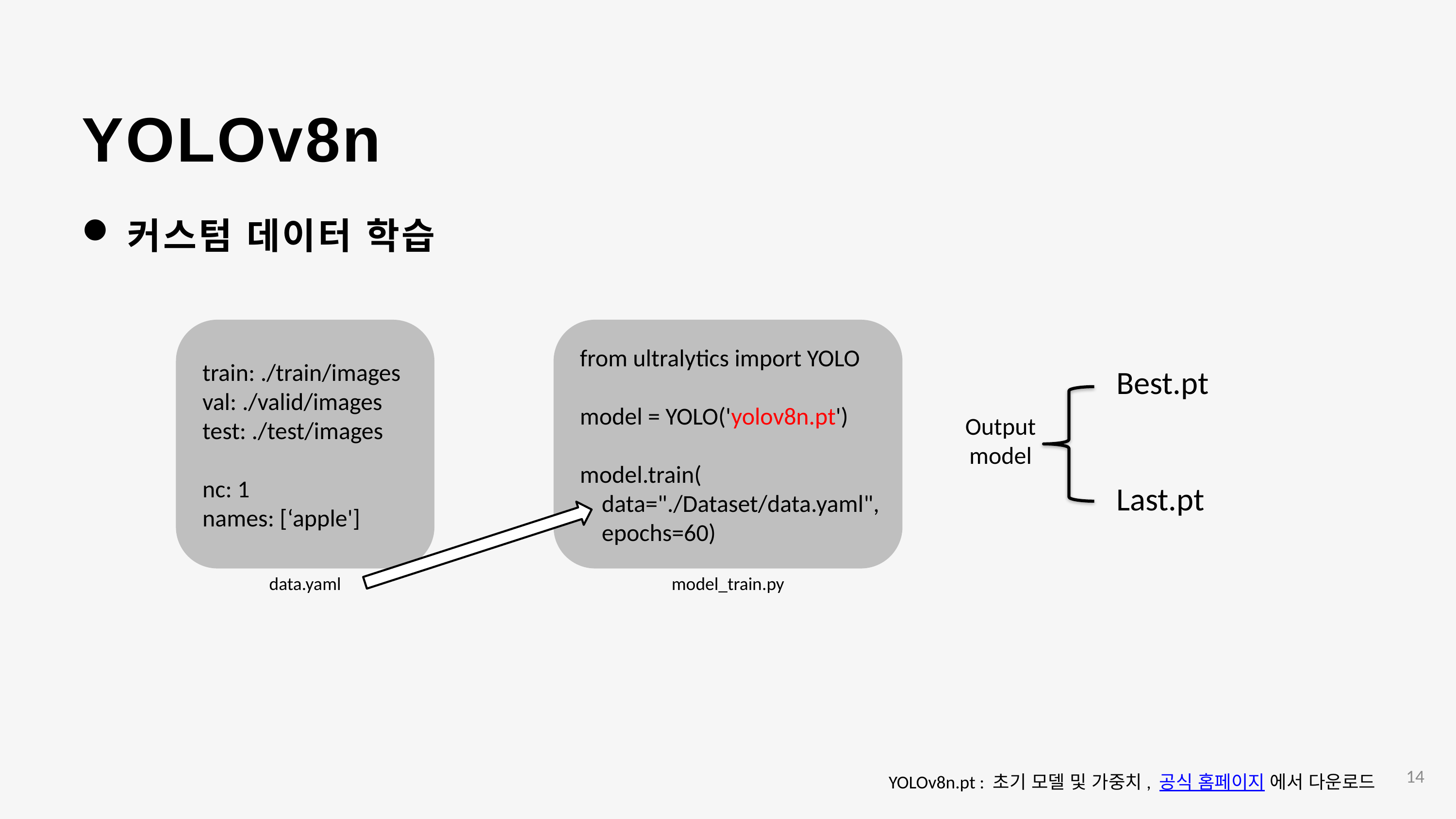

YOLOv8n
커스텀 데이터 학습
train: ./train/images
val: ./valid/images
test: ./test/images

nc: 1
names: [‘apple']
from ultralytics import YOLO

model = YOLO('yolov8n.pt')

model.train(
    data="./Dataset/data.yaml",
    epochs=60)
Best.pt

Output
model
Last.pt

data.yaml
model_train.py
14
YOLOv8n.pt : 초기 모델 및 가중치, 공식 홈페이지 에서 다운로드